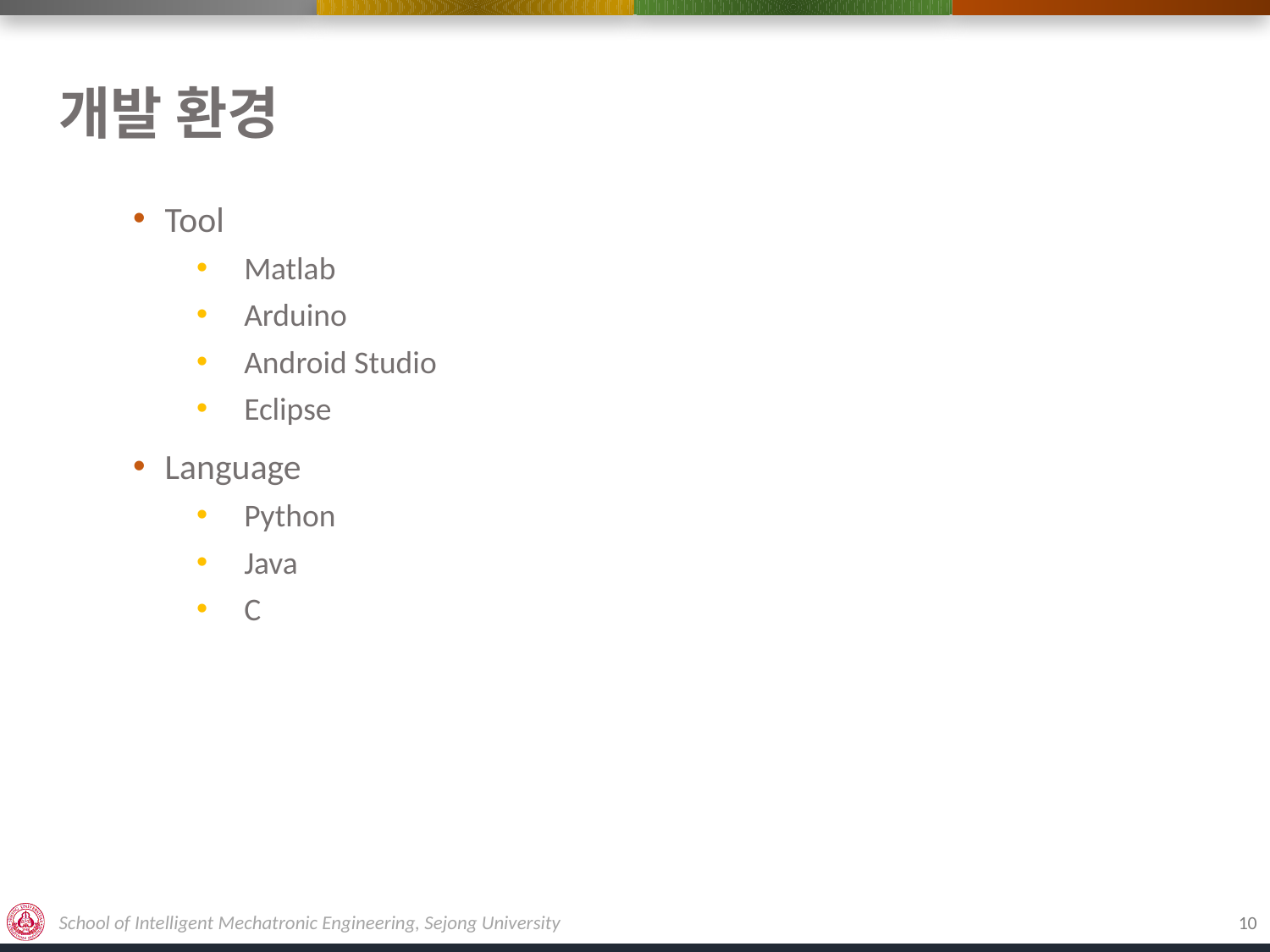

# 개발 환경
Tool
Matlab
Arduino
Android Studio
Eclipse
Language
Python
Java
C

10